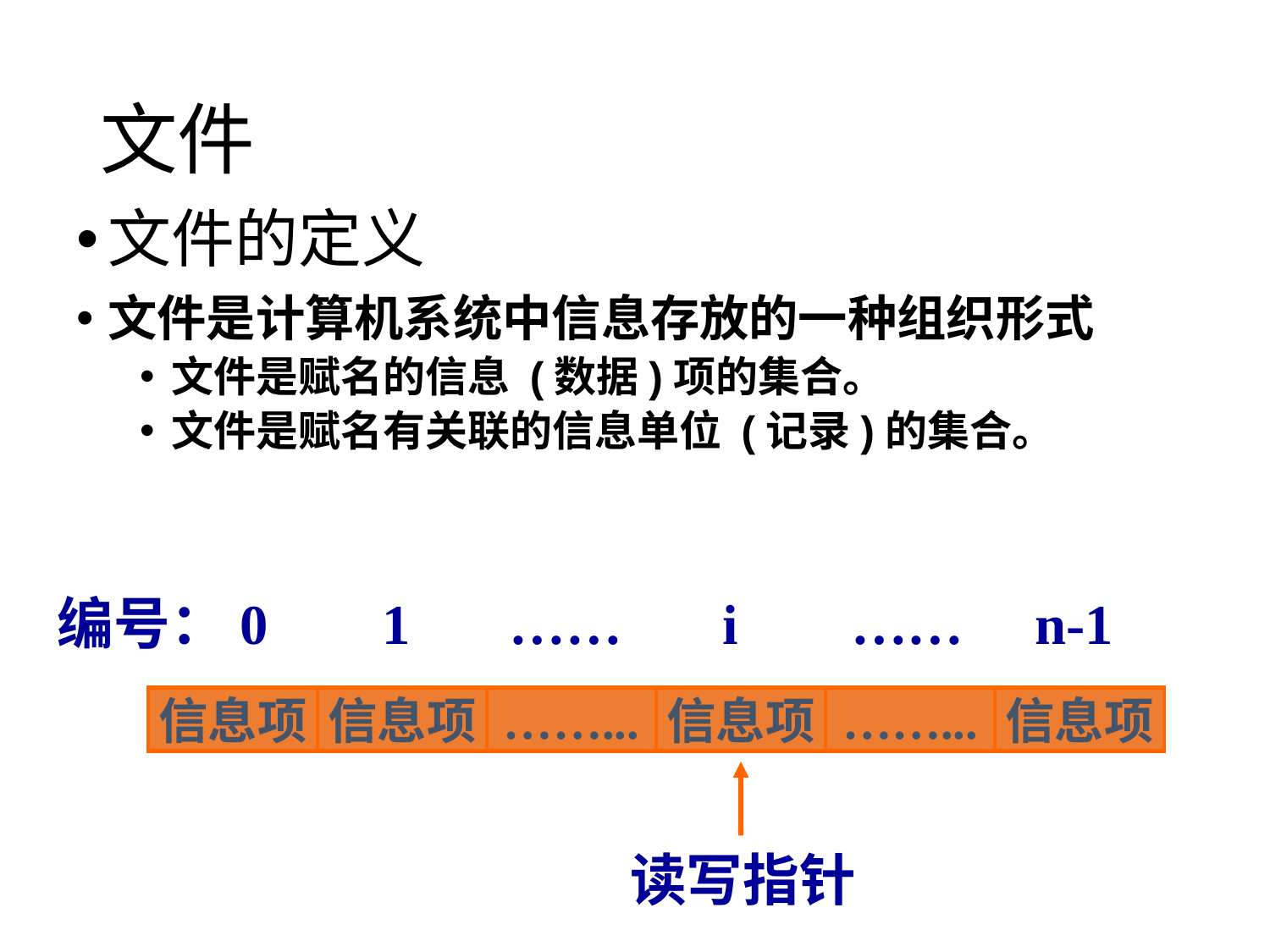

# 文件
文件的定义
文件是计算机系统中信息存放的一种组织形式
文件是赋名的信息 (数据)项的集合。
文件是赋名有关联的信息单位 (记录)的集合。
编号：0        1       ……       i        ……     n-1
信息项
信息项
……...
信息项
……...
信息项

读写指针